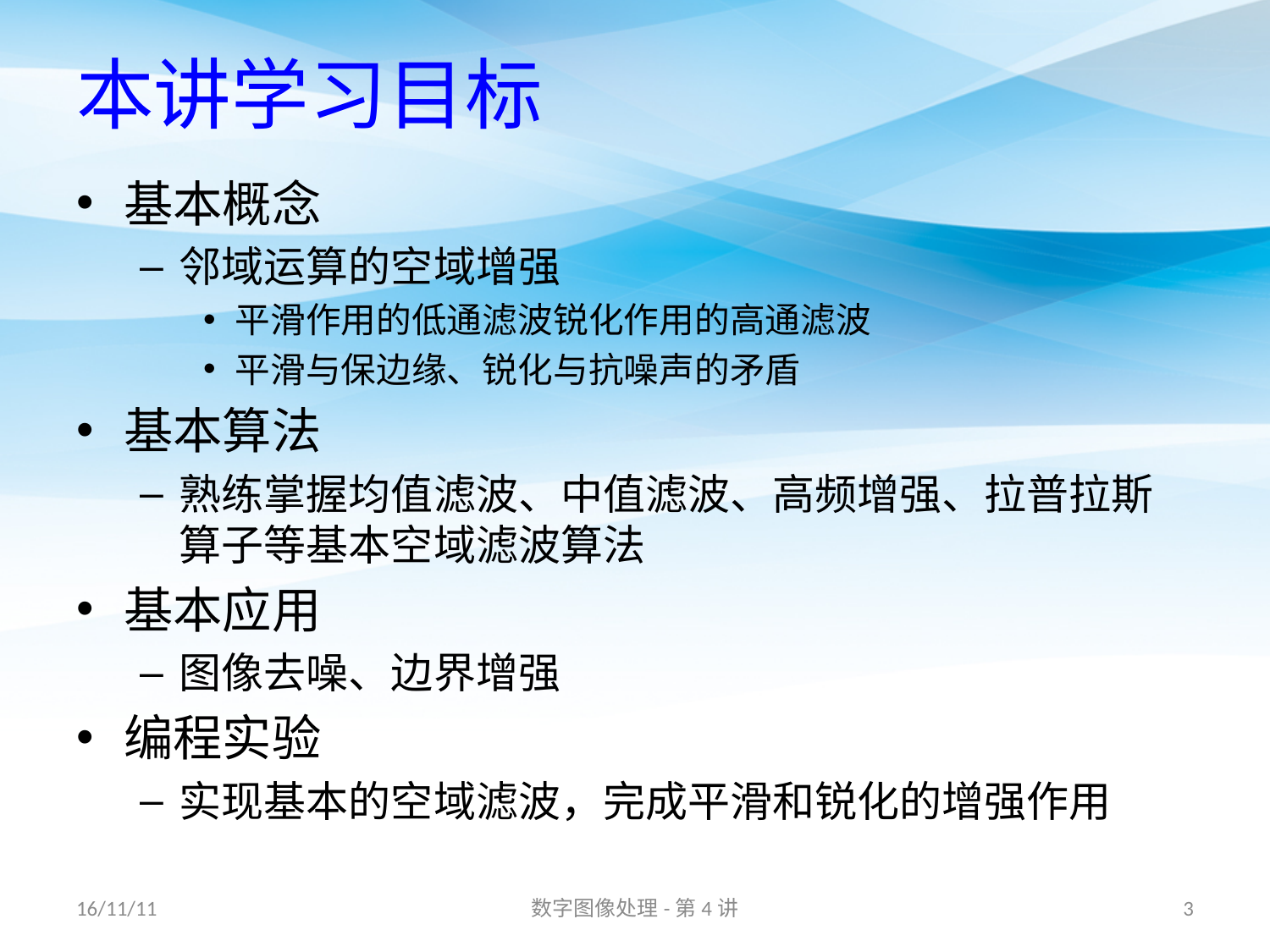

# 本讲学习目标
基本概念
邻域运算的空域增强
平滑作用的低通滤波锐化作用的高通滤波
平滑与保边缘、锐化与抗噪声的矛盾
基本算法
熟练掌握均值滤波、中值滤波、高频增强、拉普拉斯算子等基本空域滤波算法
基本应用
图像去噪、边界增强
编程实验
实现基本的空域滤波，完成平滑和锐化的增强作用
16/11/11
数字图像处理-第4讲
3